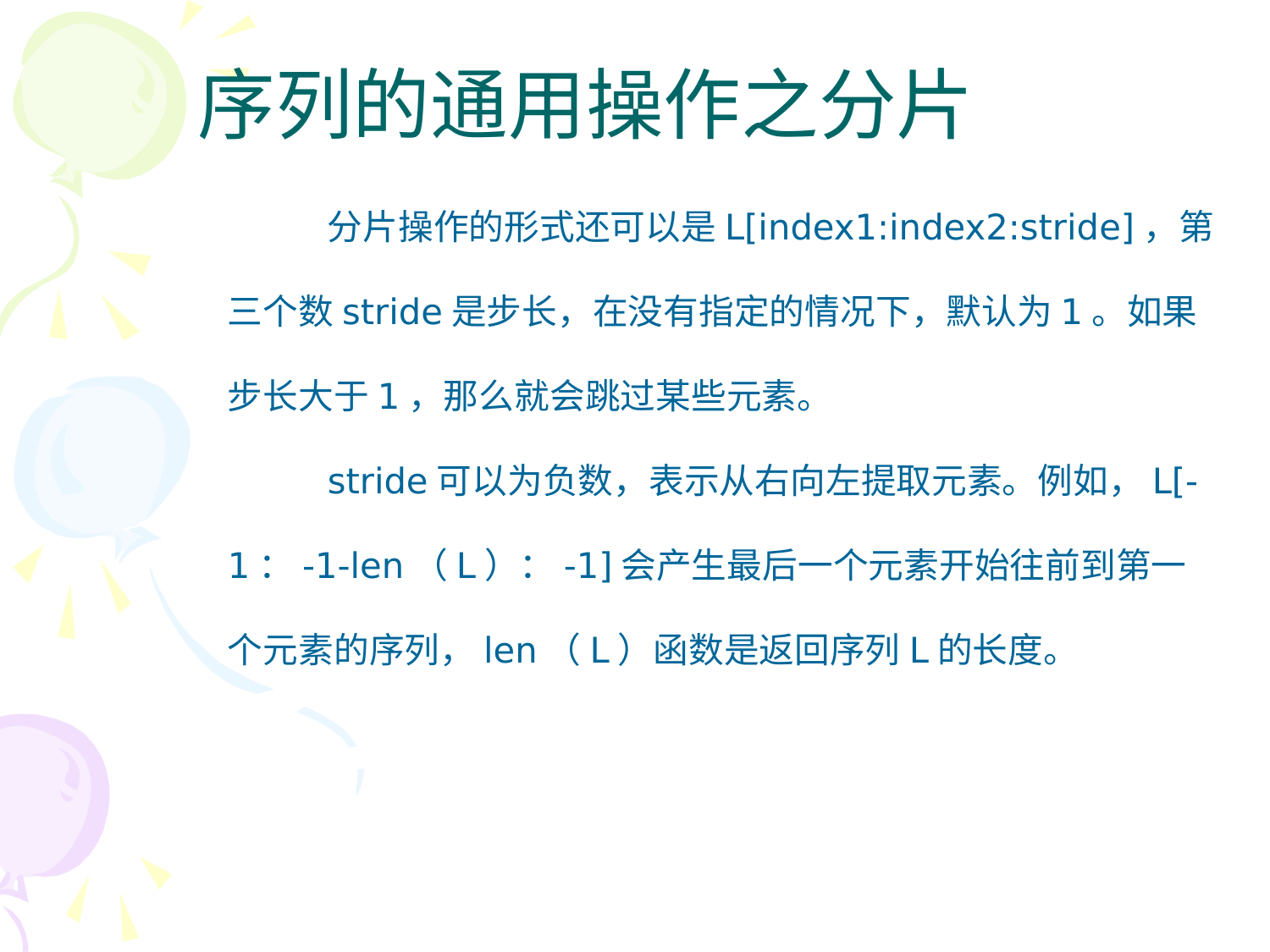

# 序列的通用操作之分片
分片操作的形式还可以是L[index1:index2:stride]，第三个数stride是步长，在没有指定的情况下，默认为1。如果步长大于1，那么就会跳过某些元素。
stride可以为负数，表示从右向左提取元素。例如，L[-1：-1-len（L）：-1]会产生最后一个元素开始往前到第一个元素的序列，len（L）函数是返回序列L的长度。